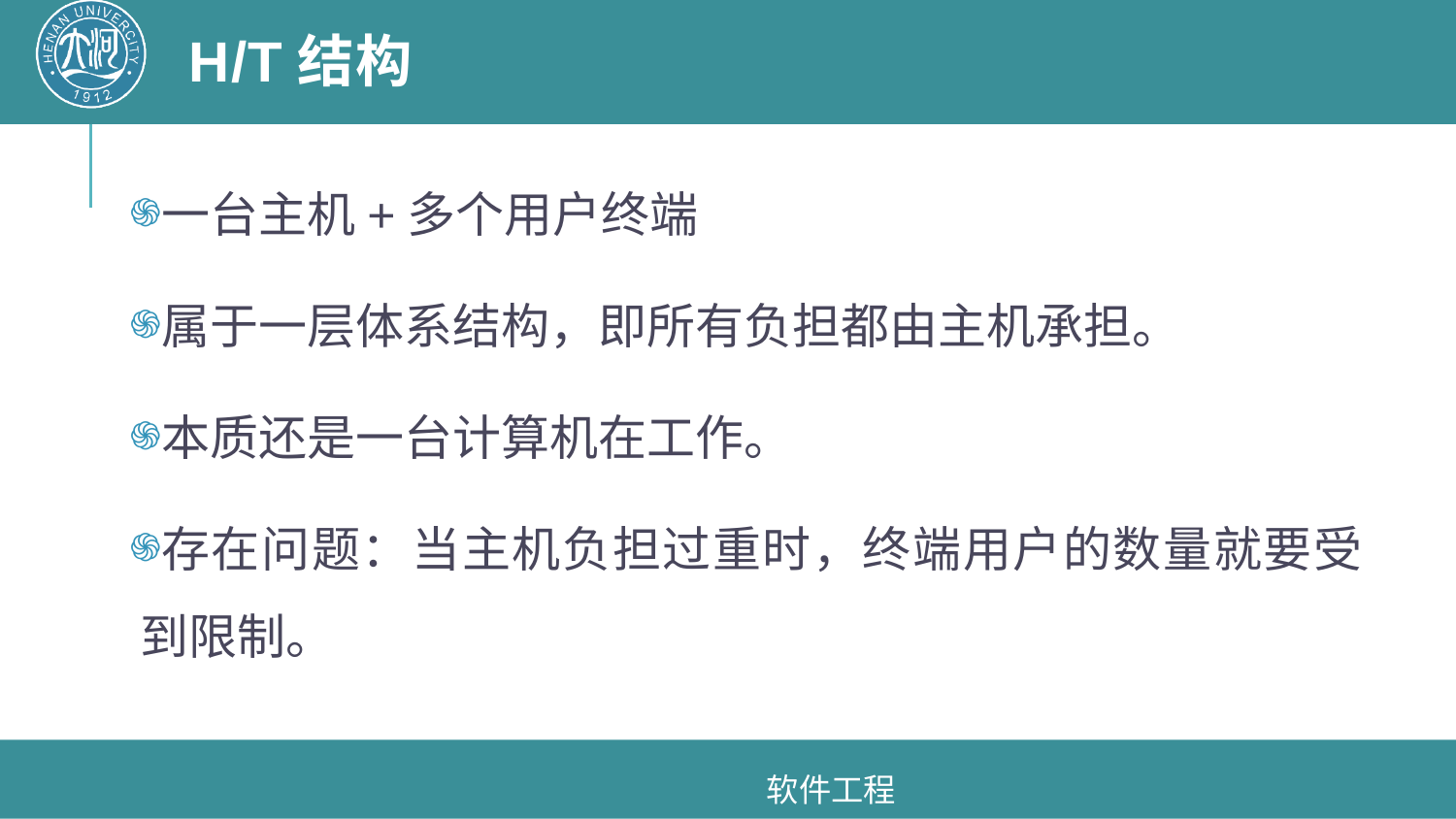

# H/T结构
一台主机+多个用户终端
属于一层体系结构，即所有负担都由主机承担。
本质还是一台计算机在工作。
存在问题：当主机负担过重时，终端用户的数量就要受到限制。

软件工程
55